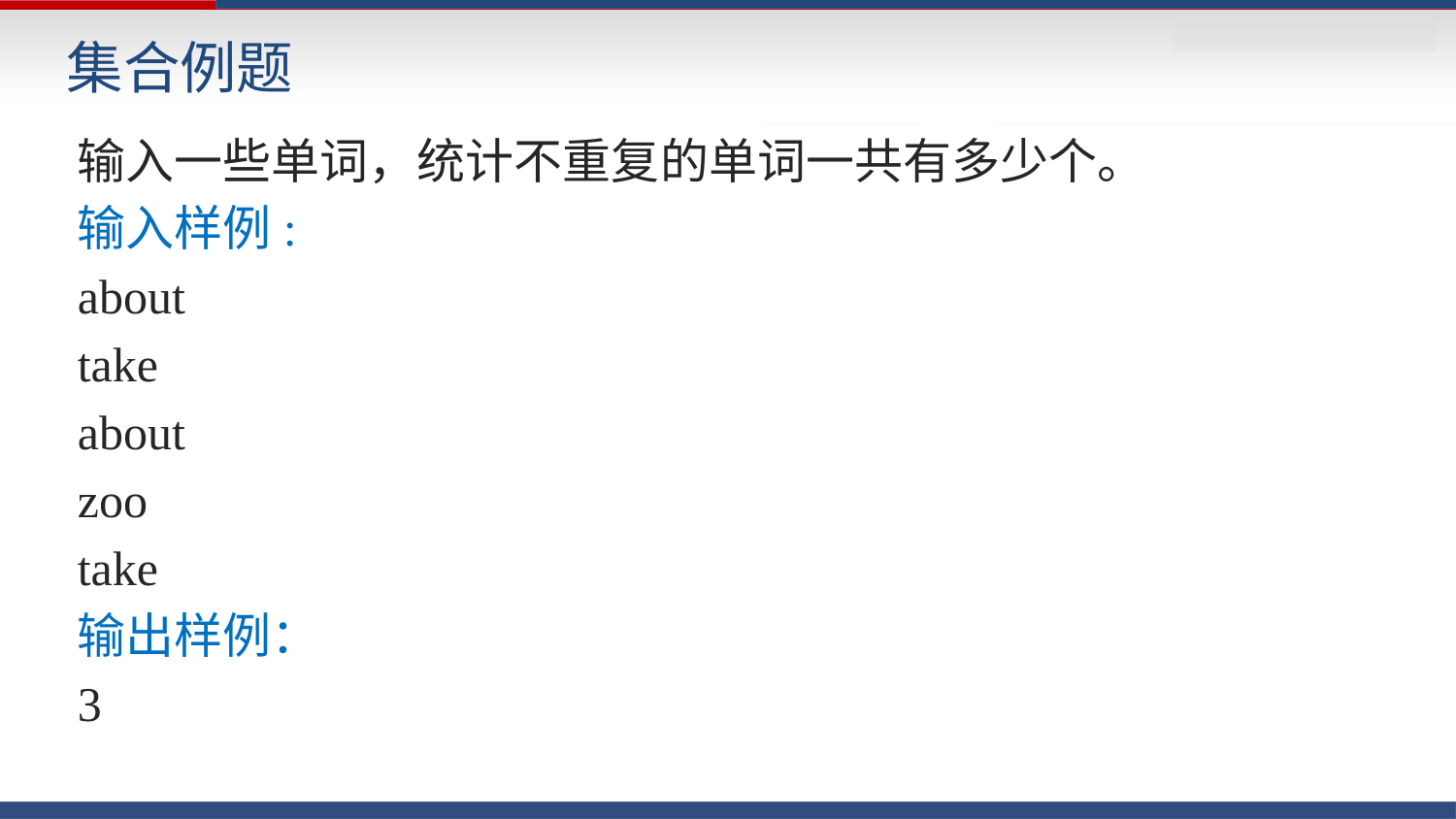

# 集合例题
输入一些单词，统计不重复的单词一共有多少个。
输入样例:
about
take
about
zoo
take
输出样例：
3

48